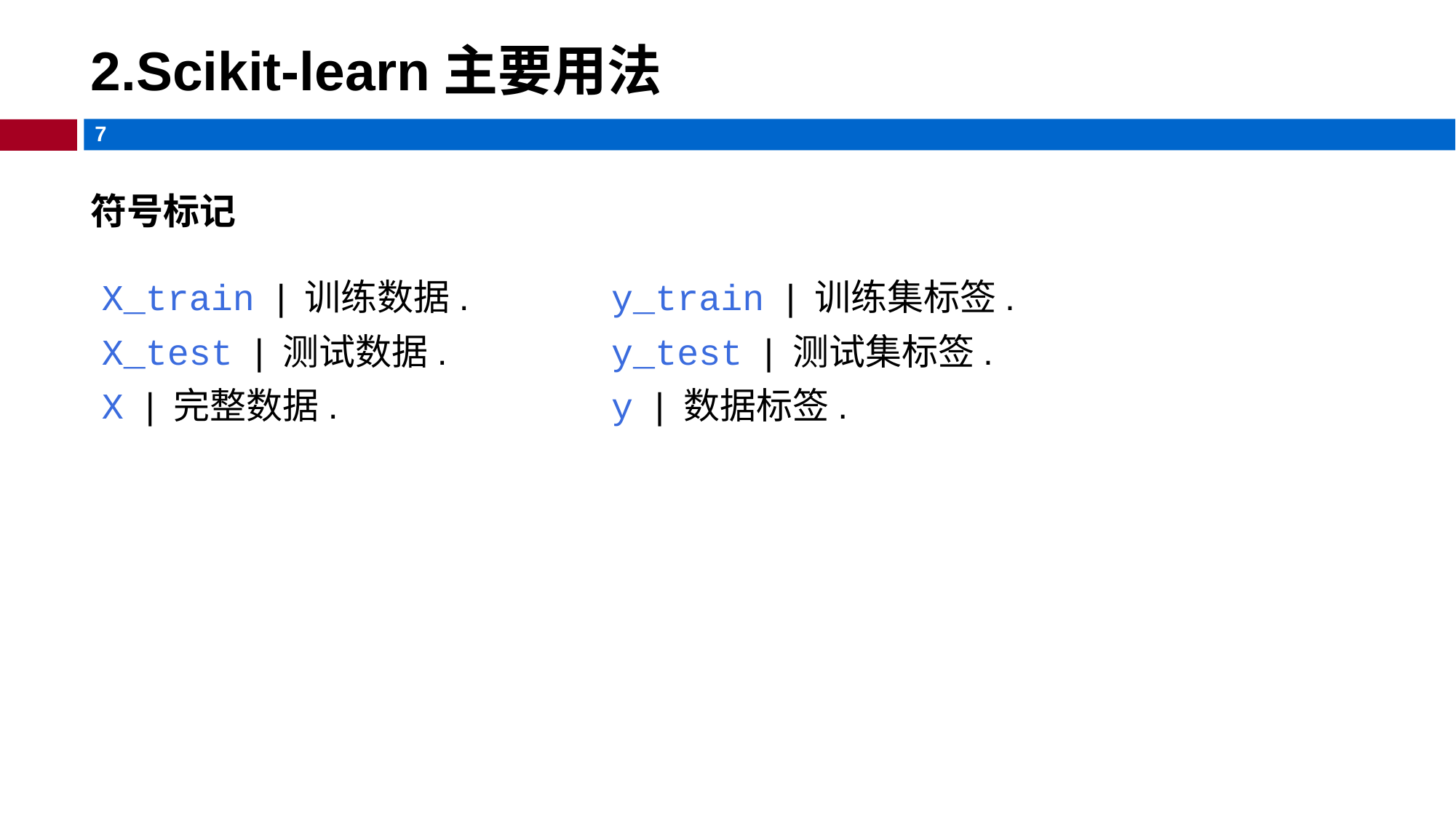

# 2.Scikit-learn主要用法
符号标记
X_train | 训练数据.
X_test | 测试数据.
X | 完整数据.

y_train | 训练集标签.
y_test | 测试集标签.
y | 数据标签.